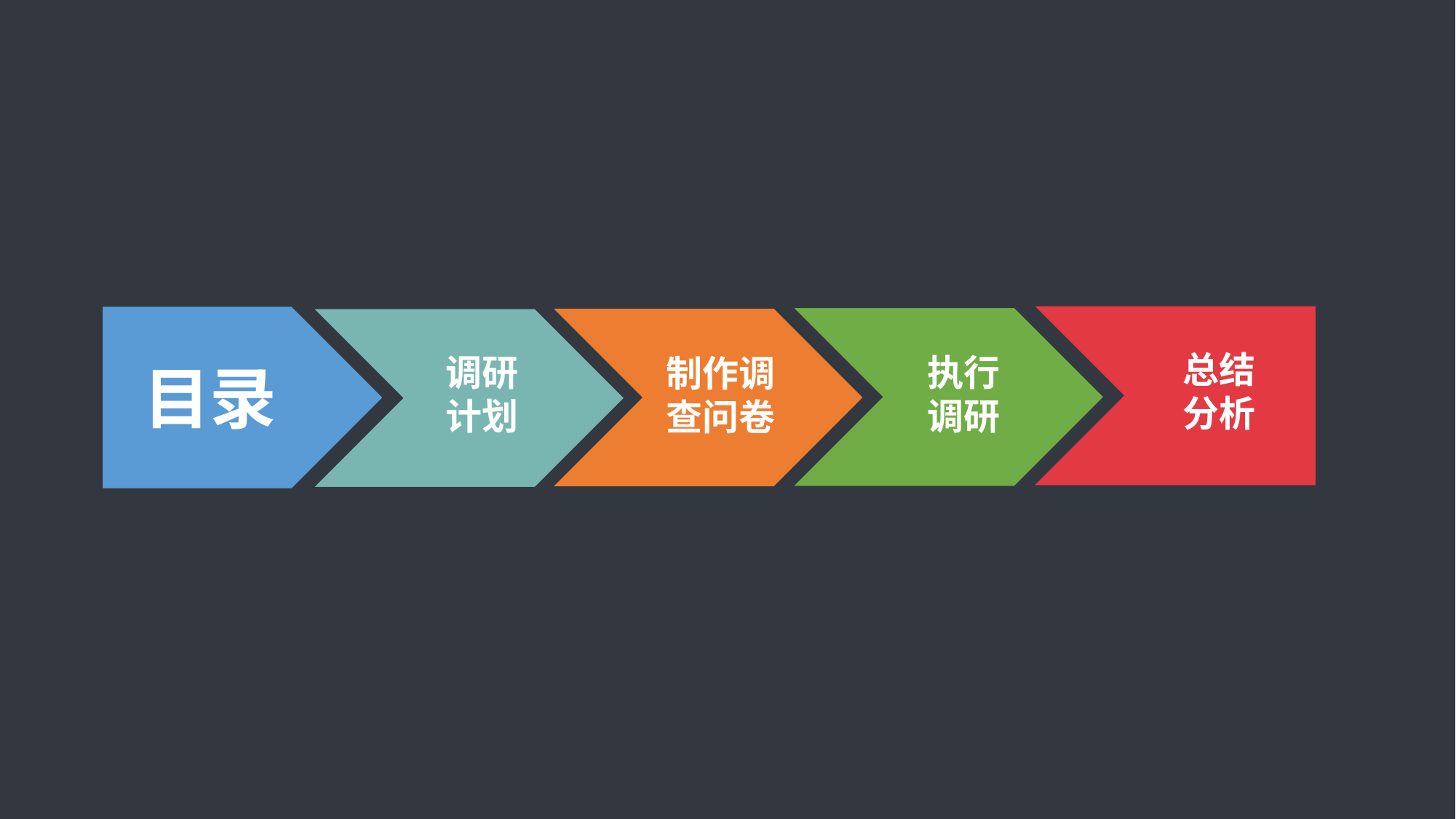

总结
分析
调研
计划
执行
调研
制作调
查问卷
目录